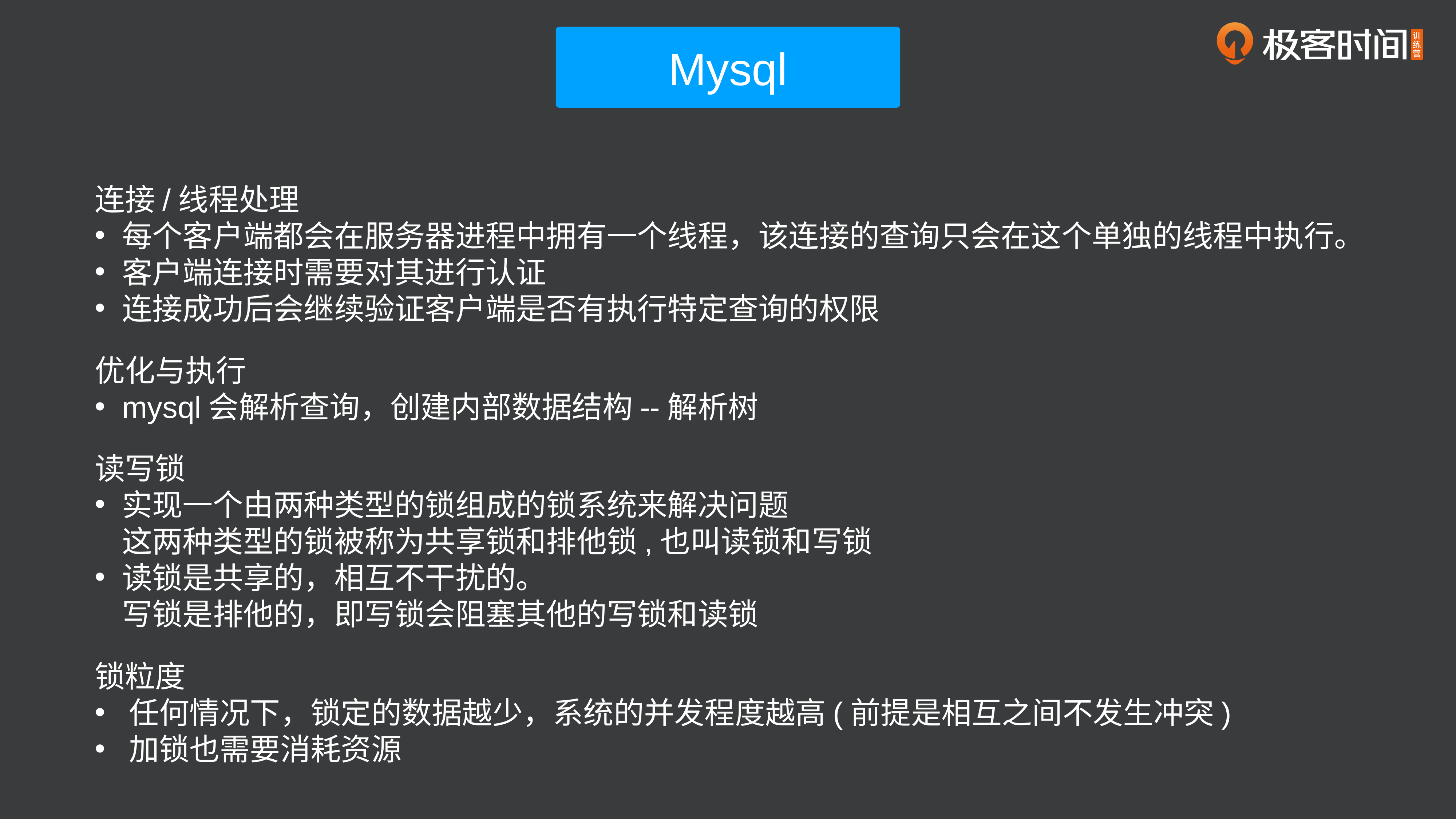

Mysql
连接/线程处理
每个客户端都会在服务器进程中拥有一个线程，该连接的查询只会在这个单独的线程中执行。
客户端连接时需要对其进行认证
连接成功后会继续验证客户端是否有执行特定查询的权限
优化与执行
mysql会解析查询，创建内部数据结构--解析树
读写锁
实现一个由两种类型的锁组成的锁系统来解决问题
这两种类型的锁被称为共享锁和排他锁,也叫读锁和写锁
读锁是共享的，相互不干扰的。
写锁是排他的，即写锁会阻塞其他的写锁和读锁
锁粒度
任何情况下，锁定的数据越少，系统的并发程度越高(前提是相互之间不发生冲突)
加锁也需要消耗资源